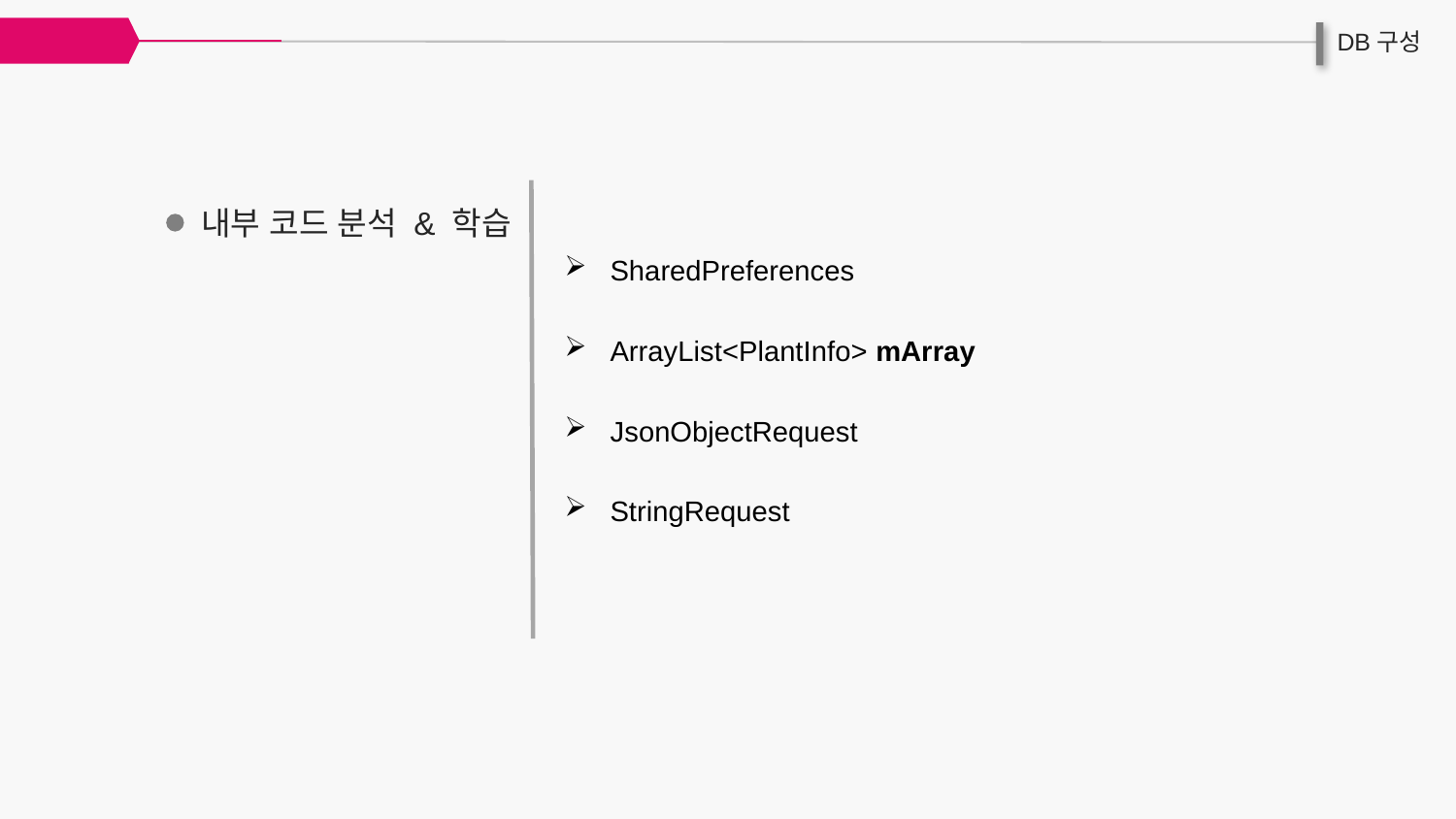

NeoPul

DB구성

내부 코드 분석 & 학습

SharedPreferences
ArrayList<PlantInfo> mArray
JsonObjectRequest
StringRequest